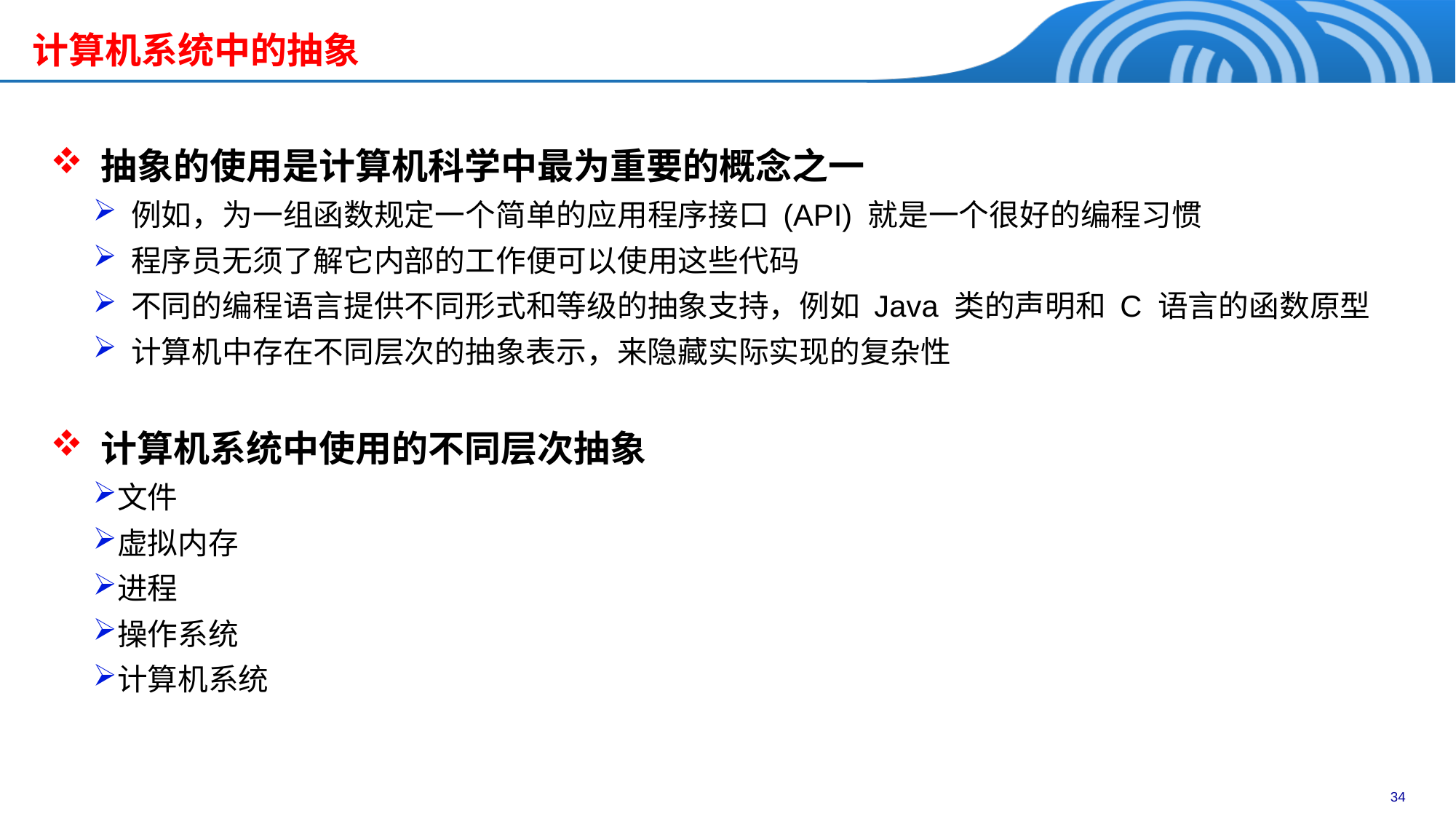

计算机系统中的抽象
 抽象的使用是计算机科学中最为重要的概念之一
 例如，为一组函数规定一个简单的应用程序接口 (API) 就是一个很好的编程习惯
 程序员无须了解它内部的工作便可以使用这些代码
 不同的编程语言提供不同形式和等级的抽象支持，例如 Java 类的声明和 C 语言的函数原型
 计算机中存在不同层次的抽象表示，来隐藏实际实现的复杂性

 计算机系统中使用的不同层次抽象
文件
虚拟内存
进程
操作系统
计算机系统